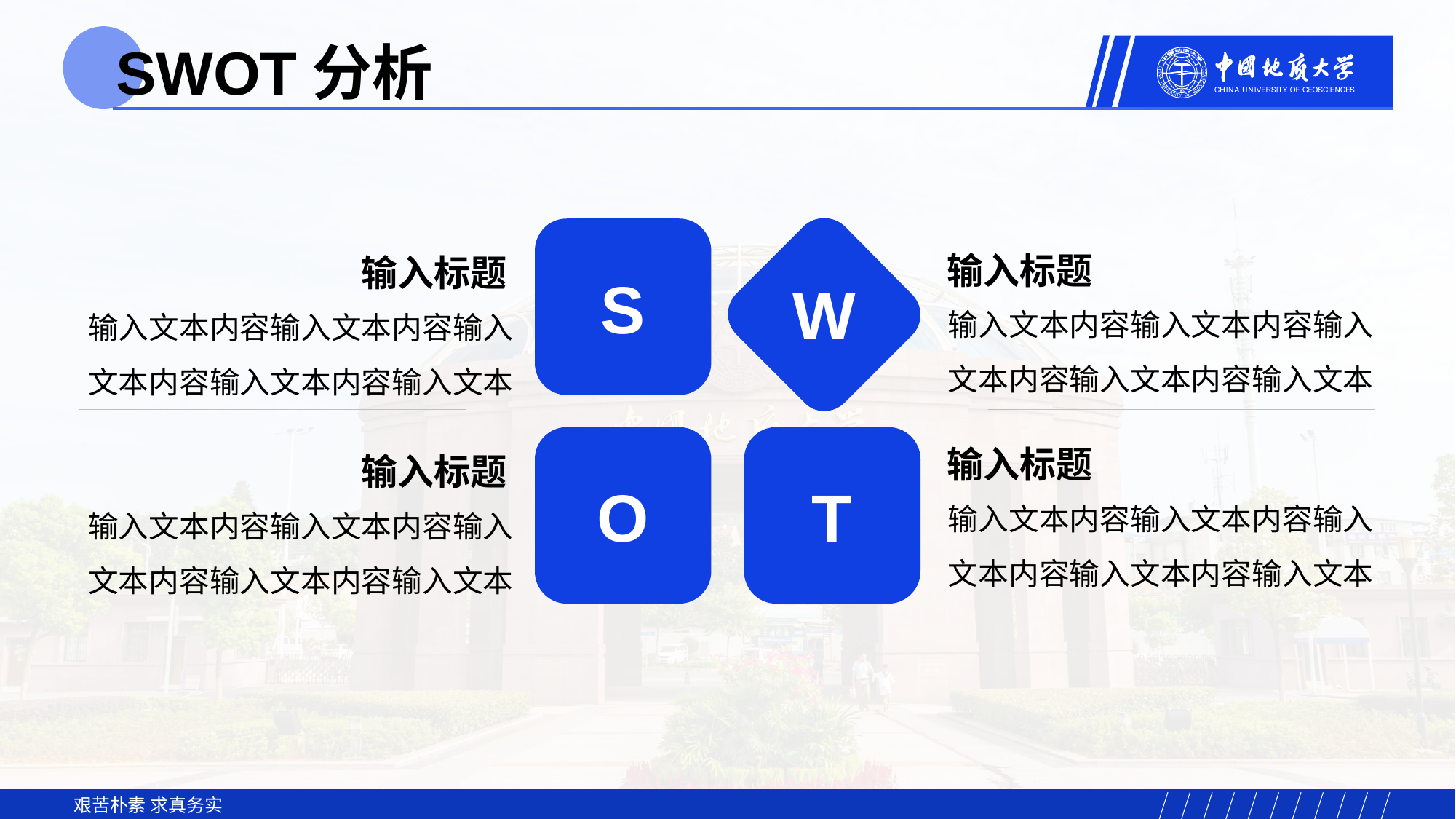

# SWOT分析
W
S

O
T

输入标题
输入文本内容输入文本内容输入文本内容输入文本内容输入文本
输入标题
输入文本内容输入文本内容输入文本内容输入文本内容输入文本
输入标题
输入文本内容输入文本内容输入文本内容输入文本内容输入文本
输入标题
输入文本内容输入文本内容输入文本内容输入文本内容输入文本